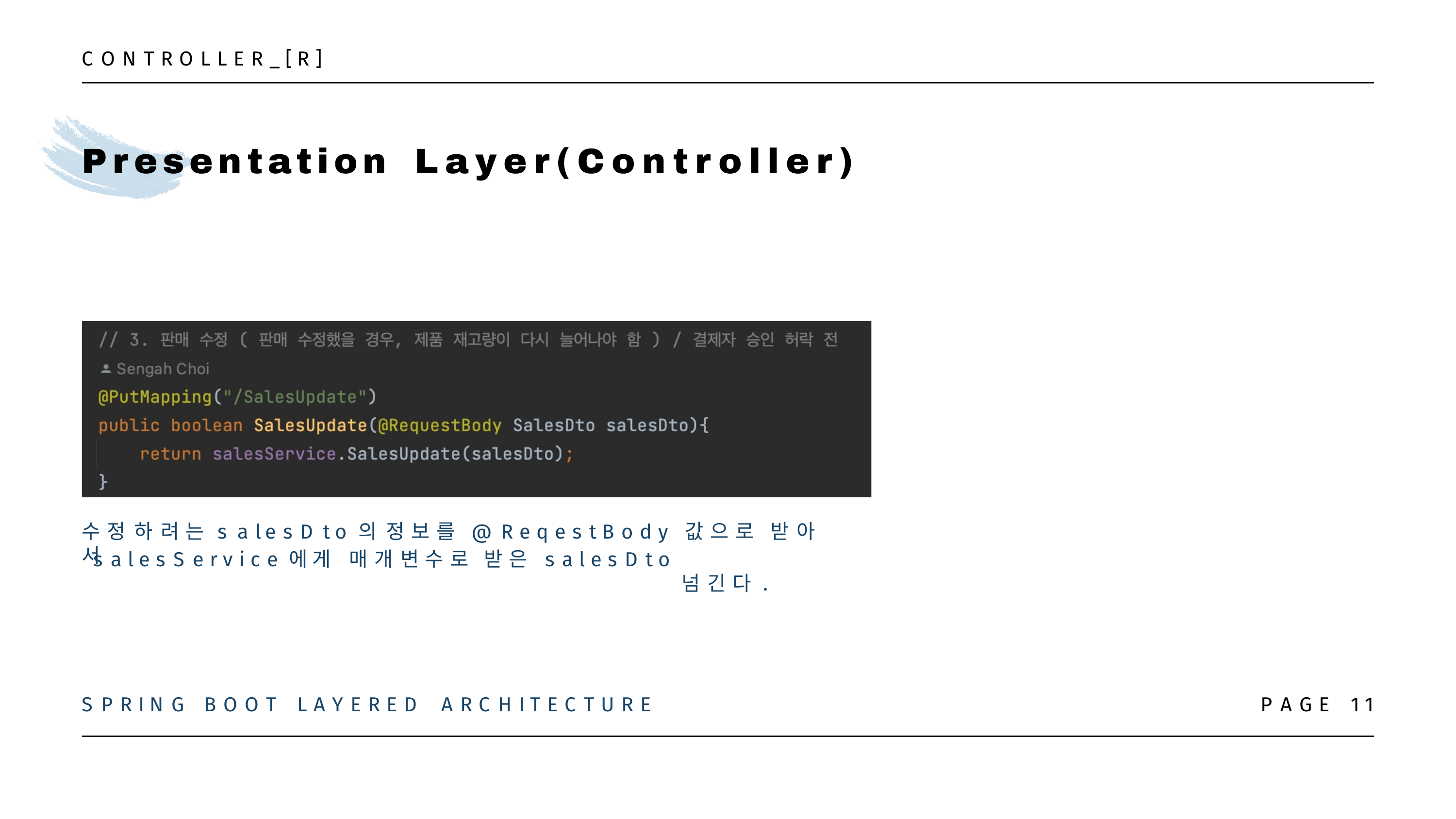

C O N T R O L L E R _ [ R ]

# Presentation	Layer(Controller)

수 정 하 려 는	s a l e s D t o 의	정 보 를	@ R e q e s t B o d y	값 으 로	받 아 서
넘 긴 다 .
s a l e s S e r v i c e 에 게	매 개 변 수 로	받 은	s a l e s D t o
S P R I N G
B O O T
L A Y E R E D
A R C H I T E C T U R E
P A G E	1 1